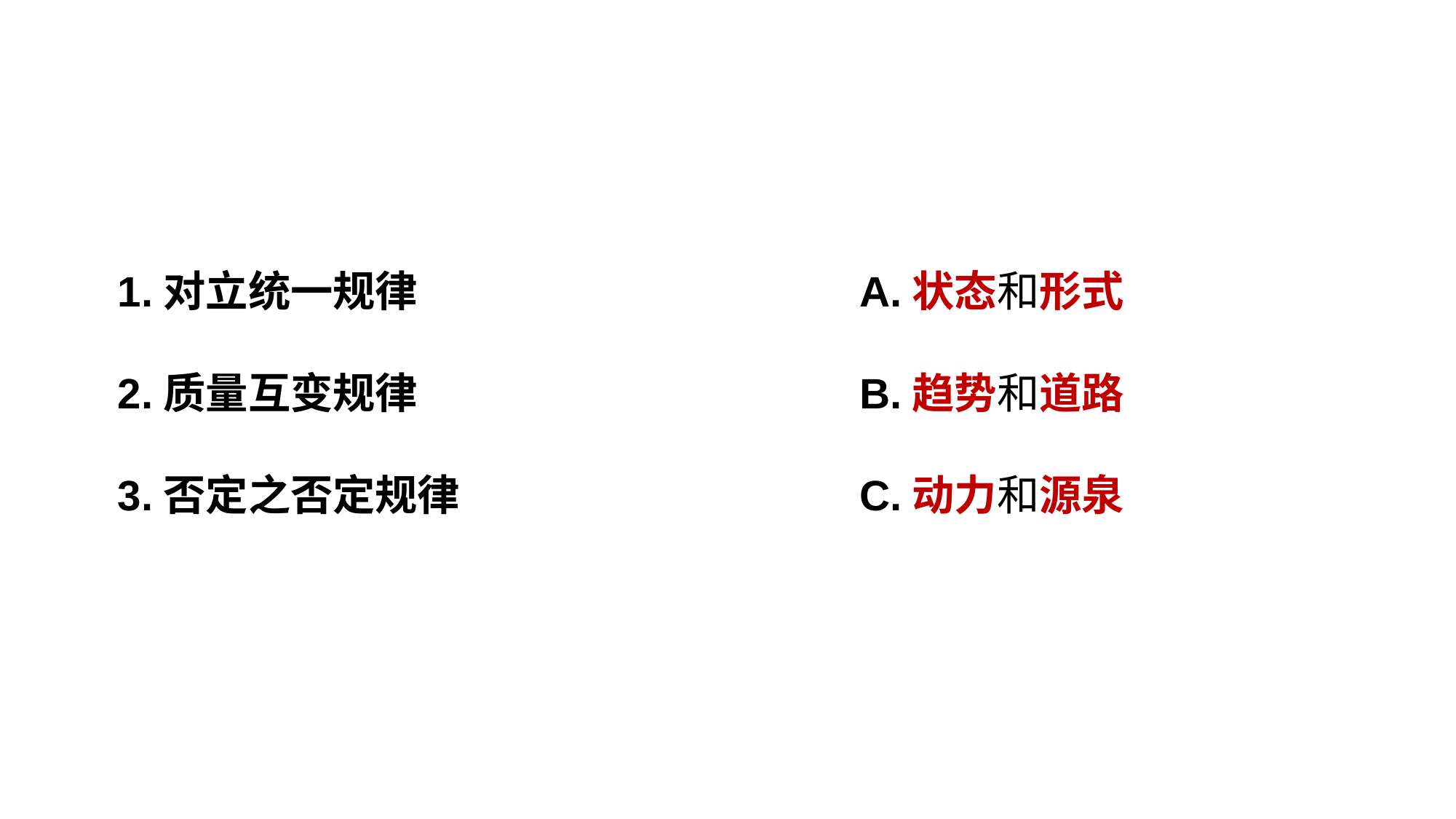

1.对立统一规律
A.状态和形式
2.质量互变规律
B.趋势和道路
3.否定之否定规律
C.动力和源泉